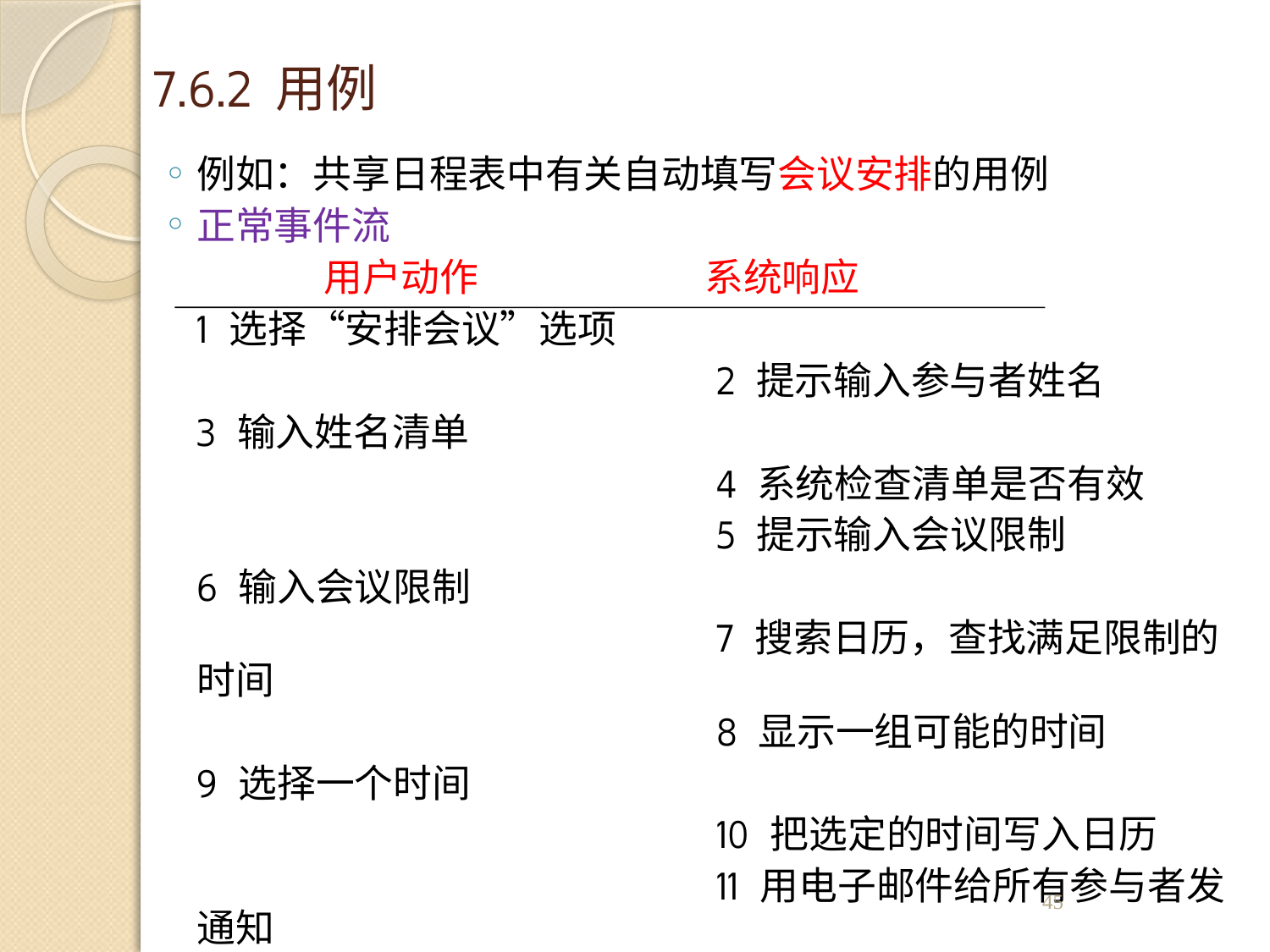

# 7.6.2 用例
例如：共享日程表中有关自动填写会议安排的用例
正常事件流
		用户动作		系统响应
	1 选择“安排会议”选项
					 2 提示输入参与者姓名
	3 输入姓名清单
					 4 系统检查清单是否有效
					 5 提示输入会议限制
	6 输入会议限制
					 7 搜索日历，查找满足限制的时间
					 8 显示一组可能的时间
	9 选择一个时间
					 10 把选定的时间写入日历
					 11 用电子邮件给所有参与者发通知

45